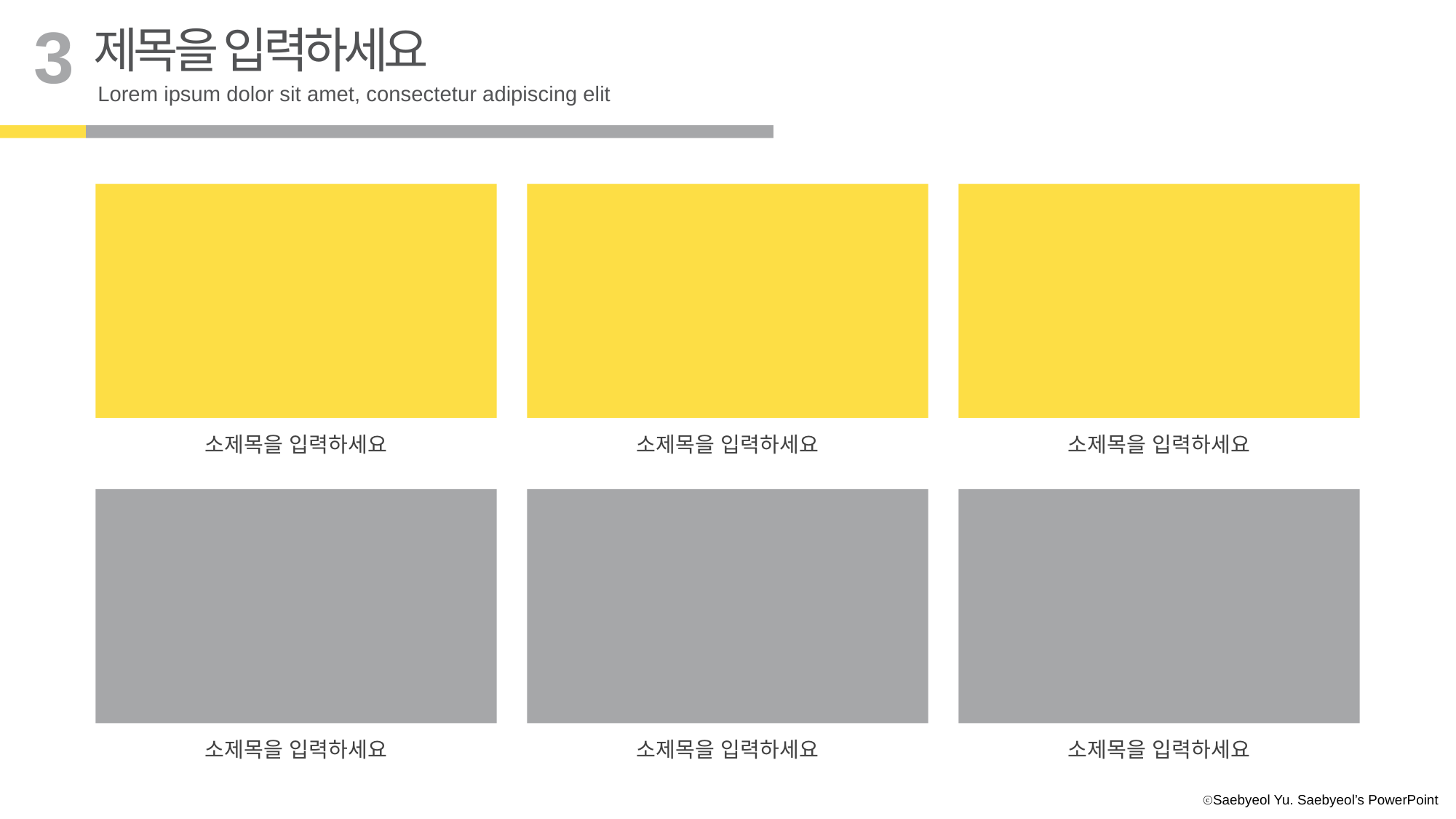

3
제목을 입력하세요
Lorem ipsum dolor sit amet, consectetur adipiscing elit

소제목을 입력하세요
소제목을 입력하세요
소제목을 입력하세요

소제목을 입력하세요
소제목을 입력하세요
소제목을 입력하세요